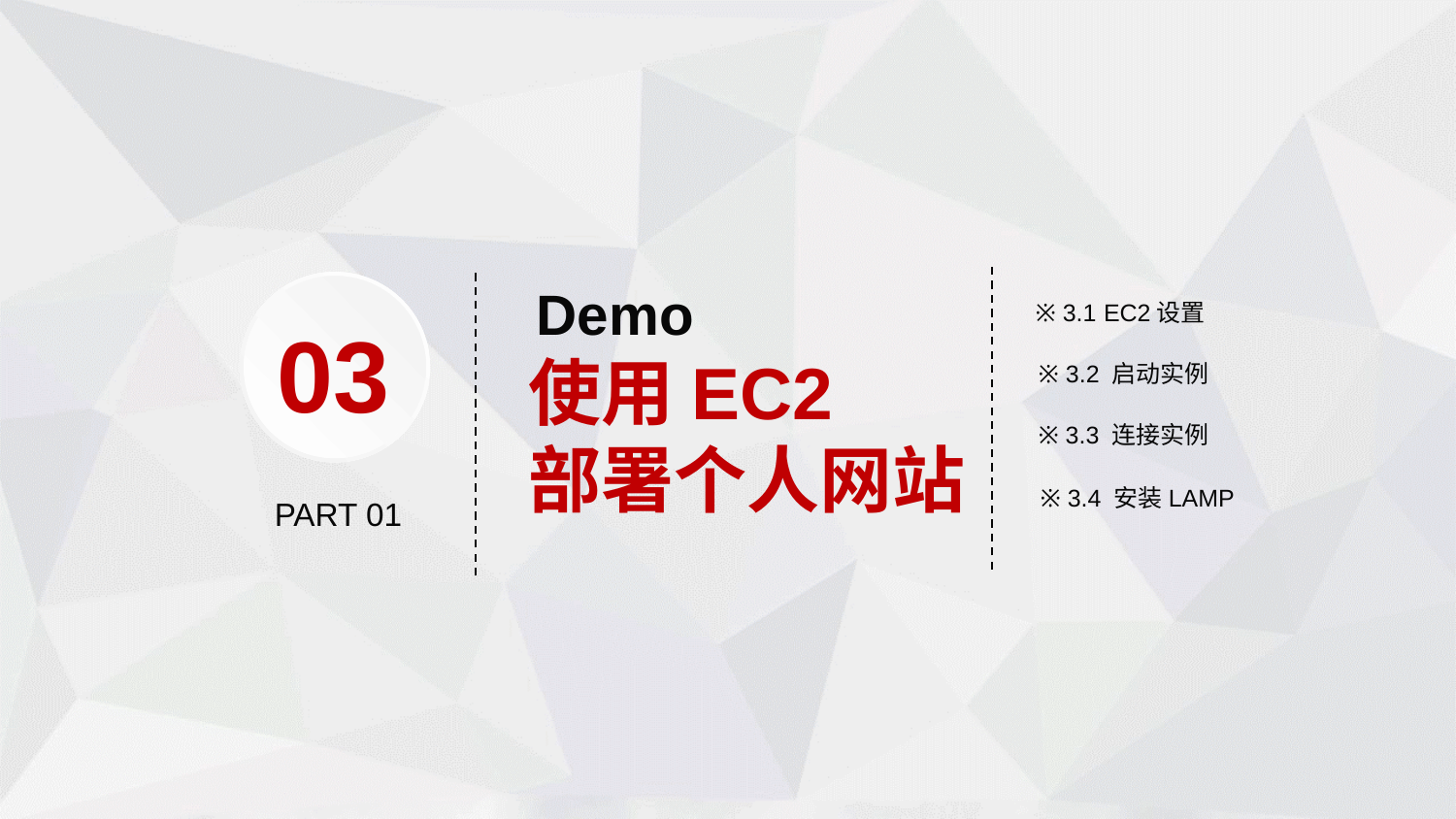

Demo
使用EC2
部署个人网站
※ 3.1 EC2设置
03
※ 3.2 启动实例
※ 3.3 连接实例
※ 3.4 安装LAMP
PART 01